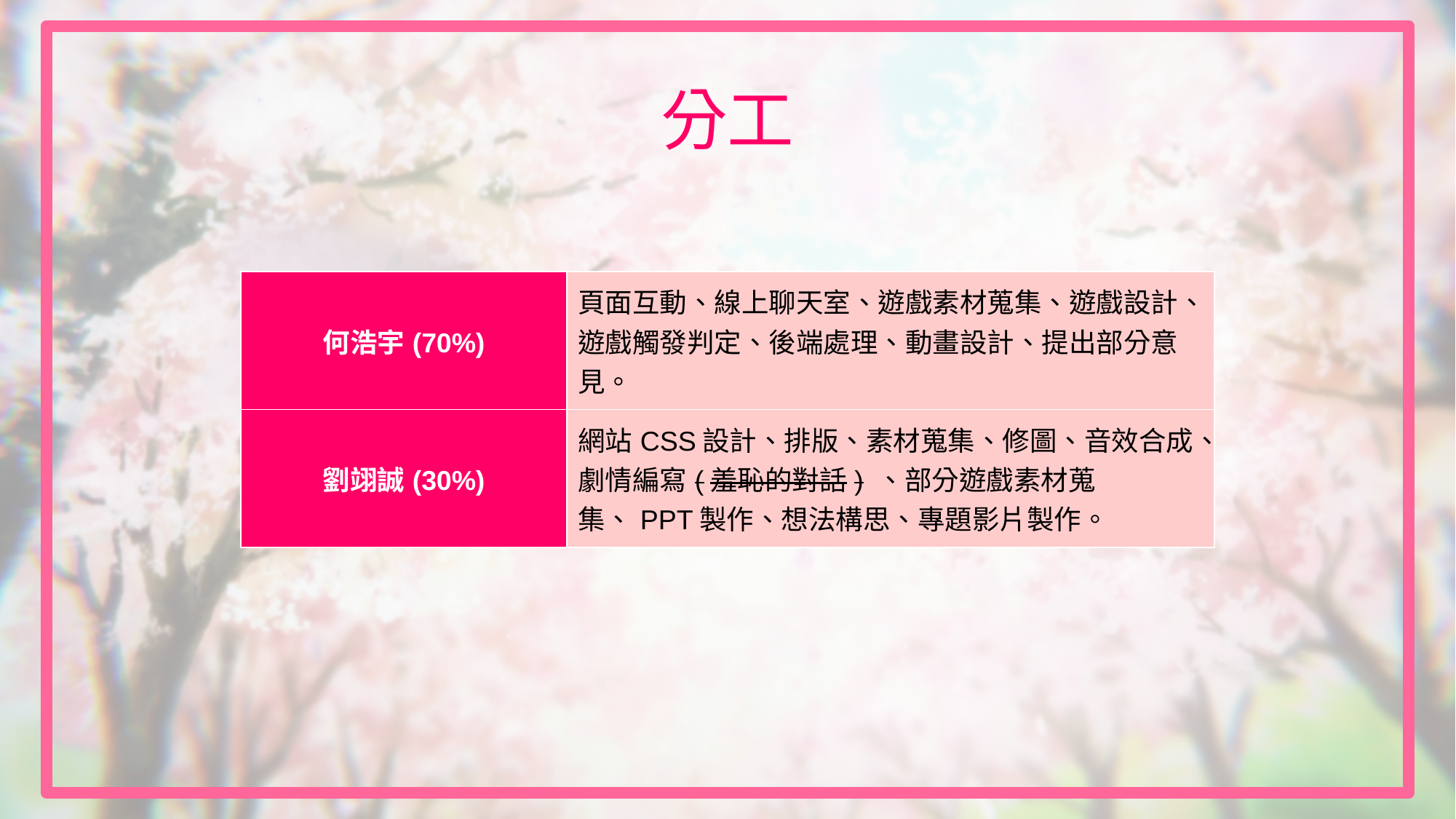

# 分工
| 何浩宇(70%) | 頁面互動、線上聊天室、遊戲素材蒐集、遊戲設計、遊戲觸發判定、後端處理、動畫設計、提出部分意見。 |
| --- | --- |
| 劉翊誠(30%) | 網站CSS設計、排版、素材蒐集、修圖、音效合成、劇情編寫(羞恥的對話) 、部分遊戲素材蒐集、PPT製作、想法構思、專題影片製作。 |